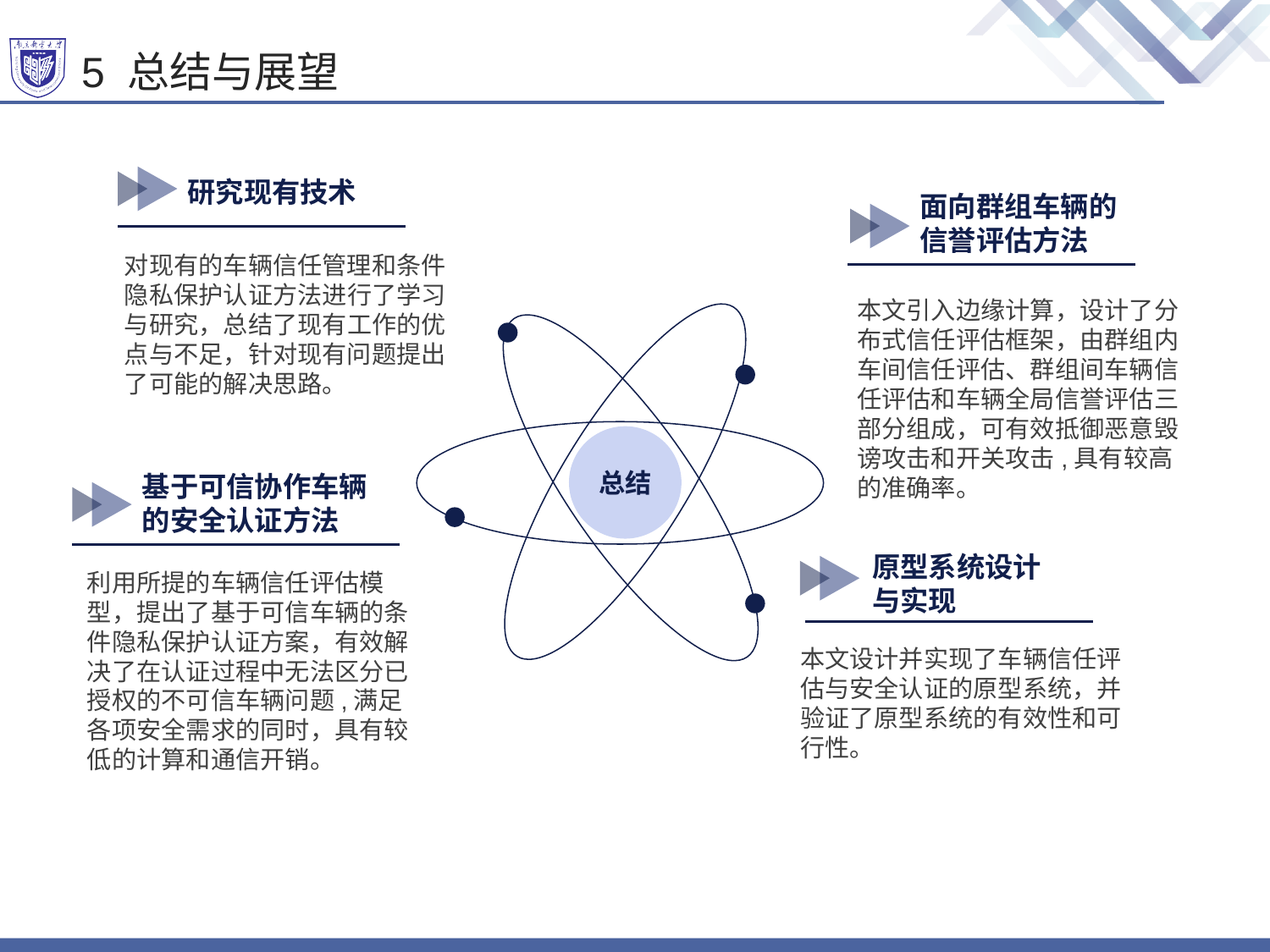

# 5 总结与展望

研究现有技术
面向群组车辆的信誉评估方法

对现有的车辆信任管理和条件隐私保护认证方法进行了学习与研究，总结了现有工作的优点与不足，针对现有问题提出了可能的解决思路。

本文引入边缘计算，设计了分布式信任评估框架，由群组内车间信任评估、群组间车辆信任评估和车辆全局信誉评估三部分组成，可有效抵御恶意毁谤攻击和开关攻击,具有较高的准确率。

总结
基于可信协作车辆的安全认证方法

原型系统设计与实现

利用所提的车辆信任评估模型，提出了基于可信车辆的条件隐私保护认证方案，有效解决了在认证过程中无法区分已授权的不可信车辆问题,满足各项安全需求的同时，具有较低的计算和通信开销。

本文设计并实现了车辆信任评估与安全认证的原型系统，并验证了原型系统的有效性和可行性。